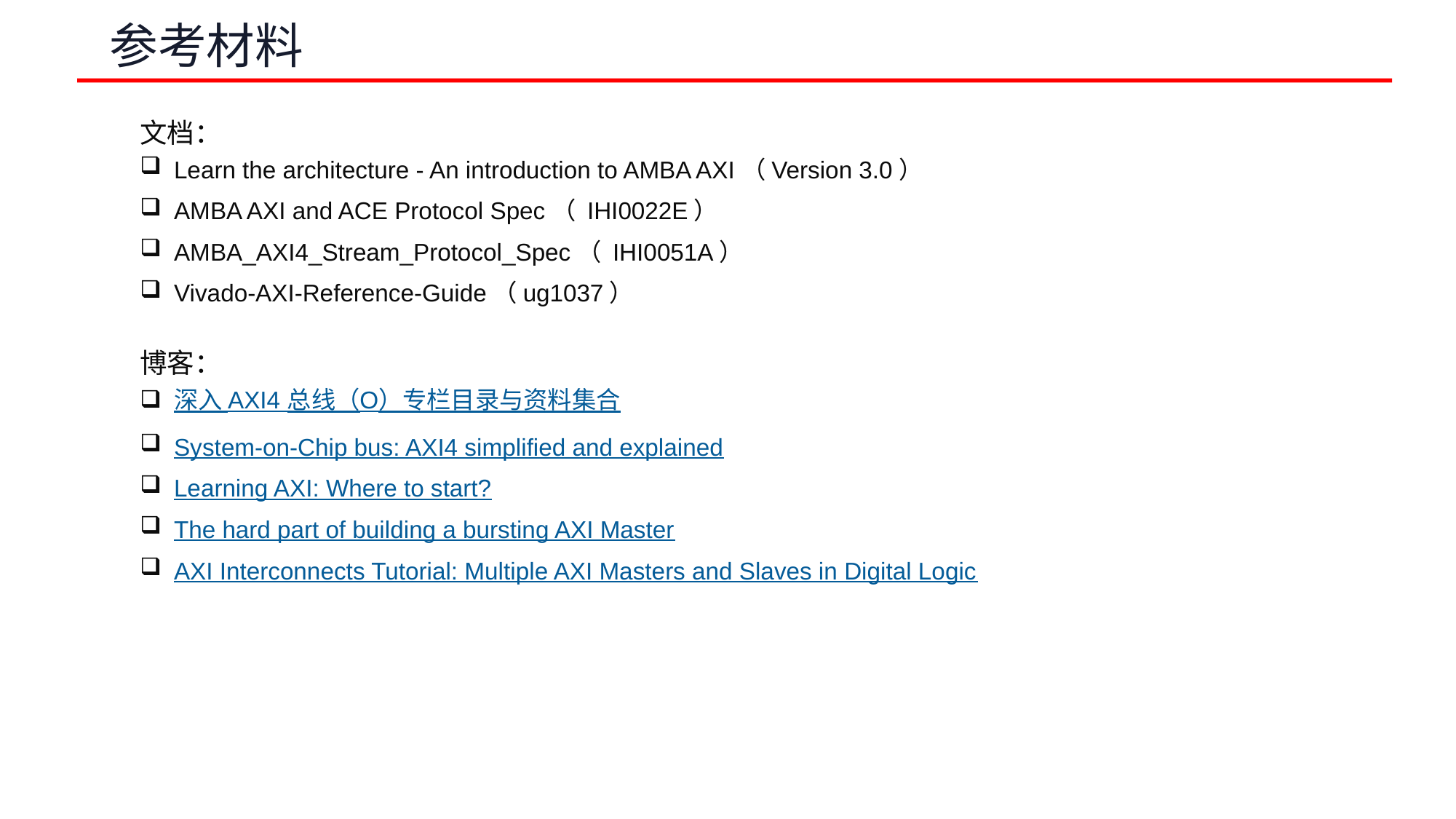

# 参考材料
文档：
Learn the architecture - An introduction to AMBA AXI（Version 3.0）
AMBA AXI and ACE Protocol Spec（ IHI0022E）
AMBA_AXI4_Stream_Protocol_Spec（ IHI0051A）
Vivado-AXI-Reference-Guide（ug1037）

博客：
深入 AXI4 总线（O）专栏目录与资料集合
System-on-Chip bus: AXI4 simplified and explained
Learning AXI: Where to start?
The hard part of building a bursting AXI Master
AXI Interconnects Tutorial: Multiple AXI Masters and Slaves in Digital Logic